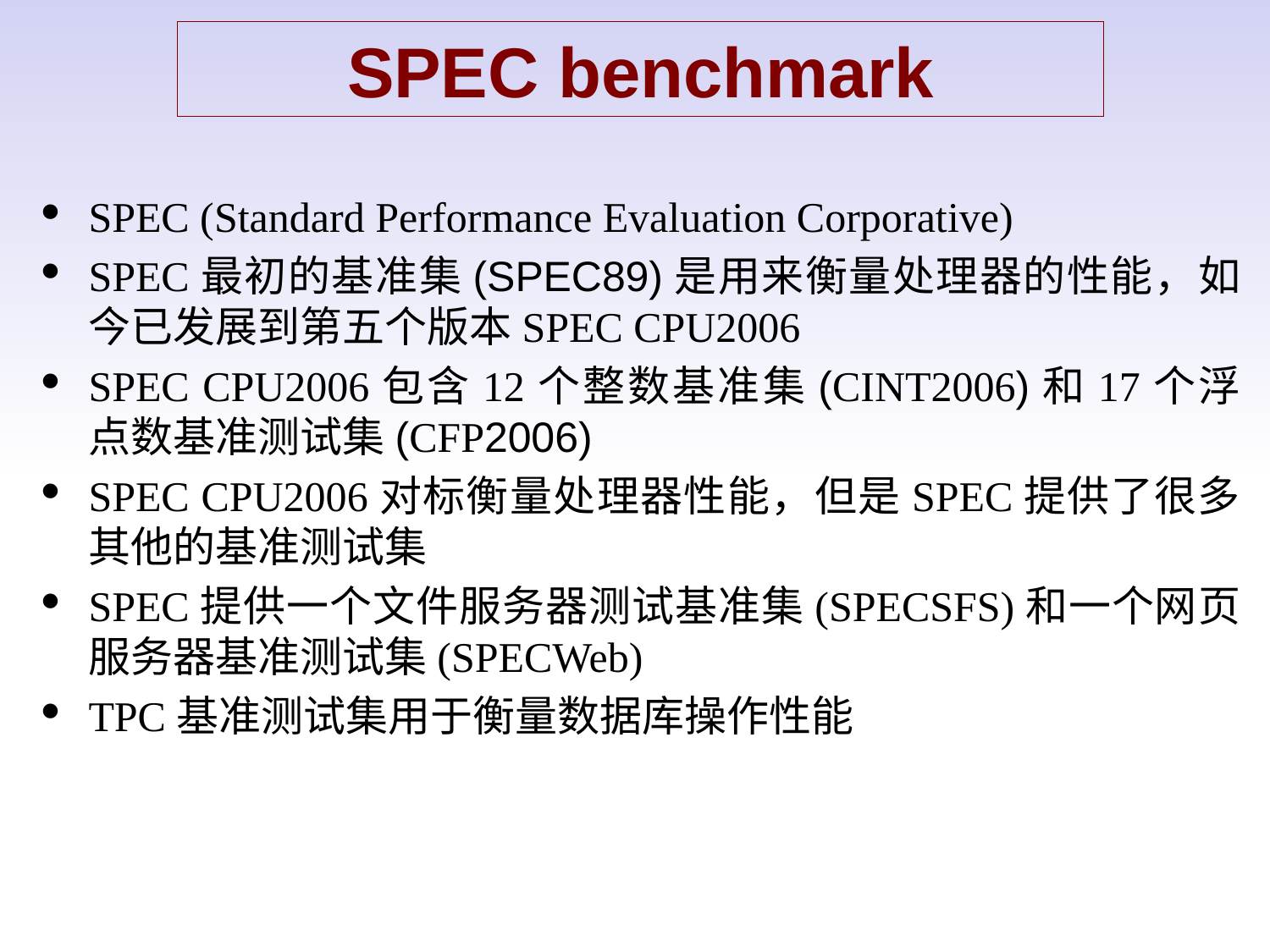

SPEC benchmark
SPEC (Standard Performance Evaluation Corporative)
SPEC最初的基准集(SPEC89)是用来衡量处理器的性能，如今已发展到第五个版本SPEC CPU2006
SPEC CPU2006包含12个整数基准集(CINT2006)和17个浮点数基准测试集(CFP2006)
SPEC CPU2006对标衡量处理器性能，但是SPEC提供了很多其他的基准测试集
SPEC提供一个文件服务器测试基准集(SPECSFS)和一个网页服务器基准测试集(SPECWeb)
TPC基准测试集用于衡量数据库操作性能